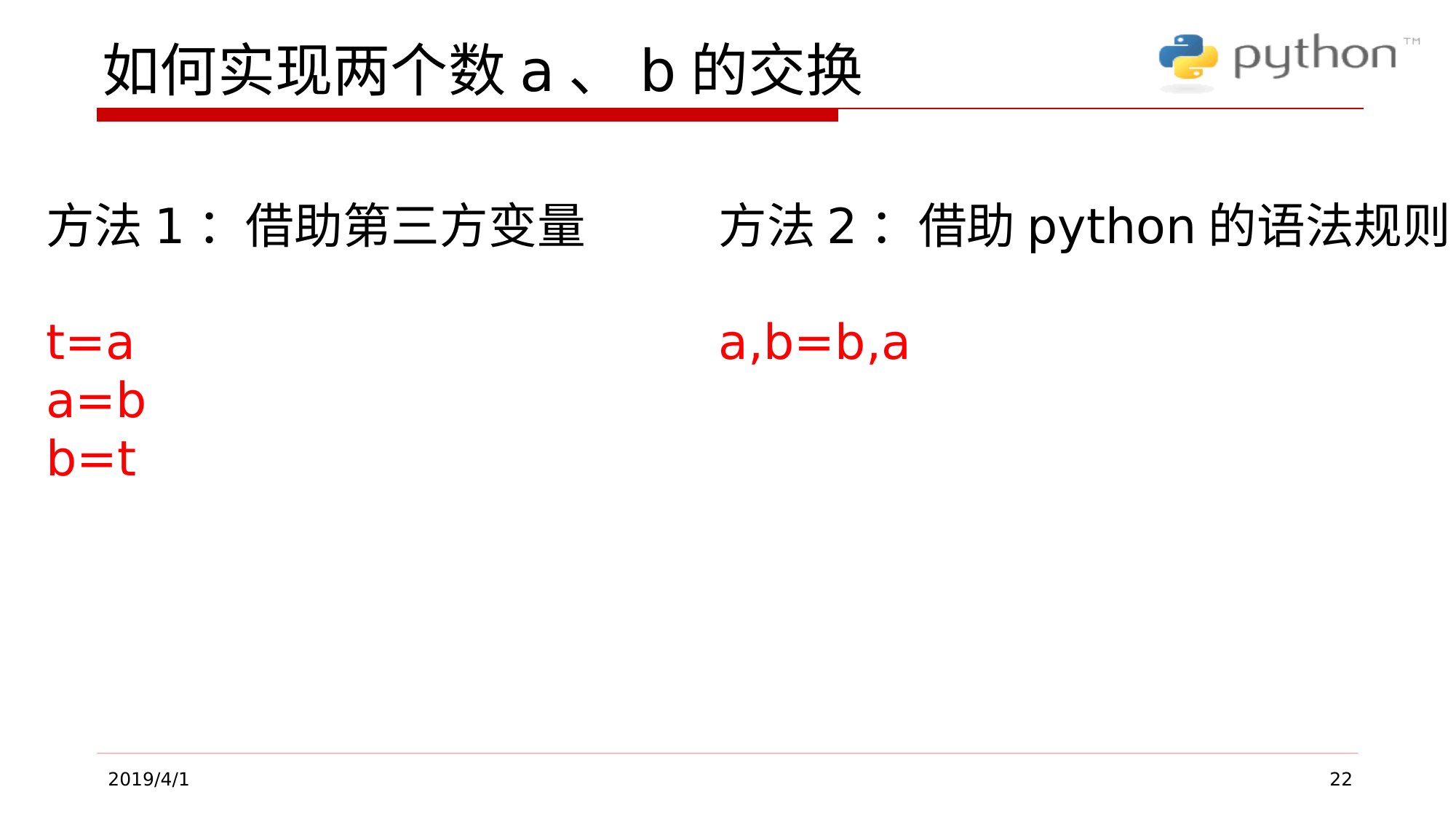

# 如何实现两个数a、b的交换
方法1：借助第三方变量

t=a
a=b
b=t

方法2：借助python的语法规则

a,b=b,a
22
2019/4/1